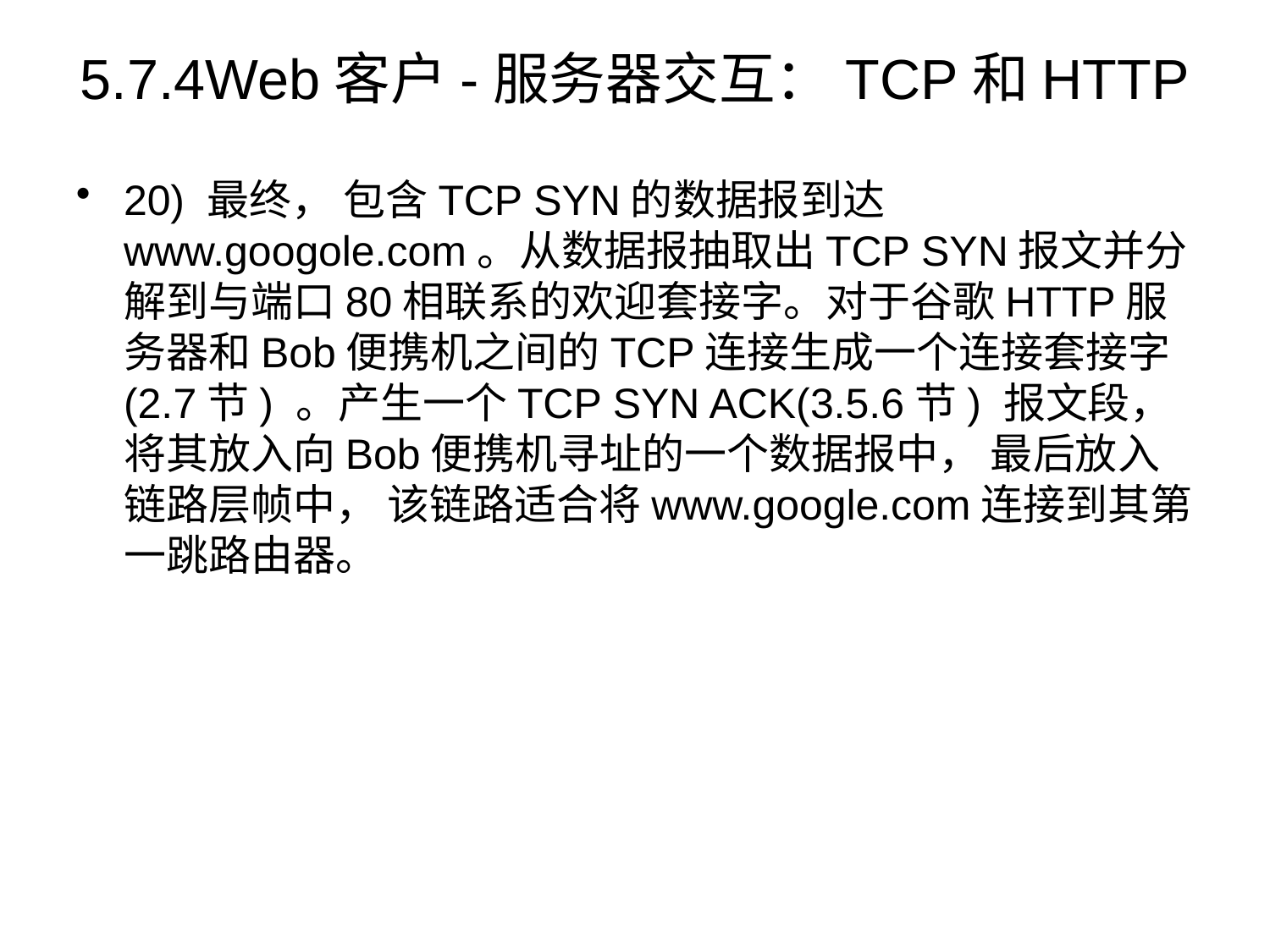

# 5.7.4Web客户-服务器交互：TCP和HTTP
20) 最终， 包含TCP SYN的数据报到达www.googole.com。从数据报抽取出TCP SYN报文并分解到与端口80相联系的欢迎套接字。对于谷歌HTTP服务器和Bob便携机之间的TCP连接生成一个连接套接字(2.7节) 。产生一个TCP SYN ACK(3.5.6节) 报文段，将其放入向Bob便携机寻址的一个数据报中， 最后放入链路层帧中， 该链路适合将www.google.com连接到其第一跳路由器。